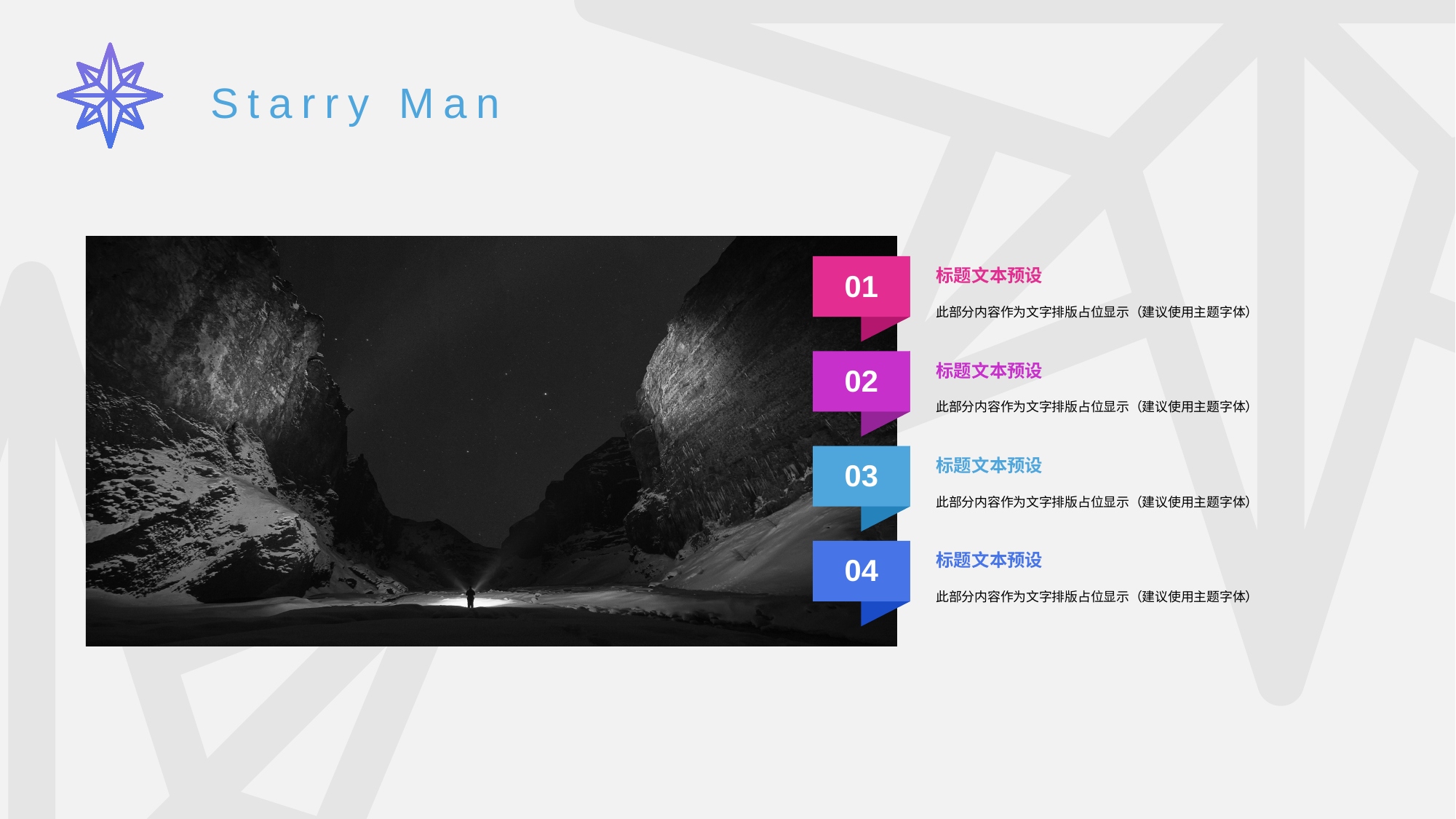

Starry Man

01

标题文本预设
此部分内容作为文字排版占位显示（建议使用主题字体）
标题文本预设
此部分内容作为文字排版占位显示（建议使用主题字体）
02

标题文本预设
此部分内容作为文字排版占位显示（建议使用主题字体）
03

标题文本预设
此部分内容作为文字排版占位显示（建议使用主题字体）
04